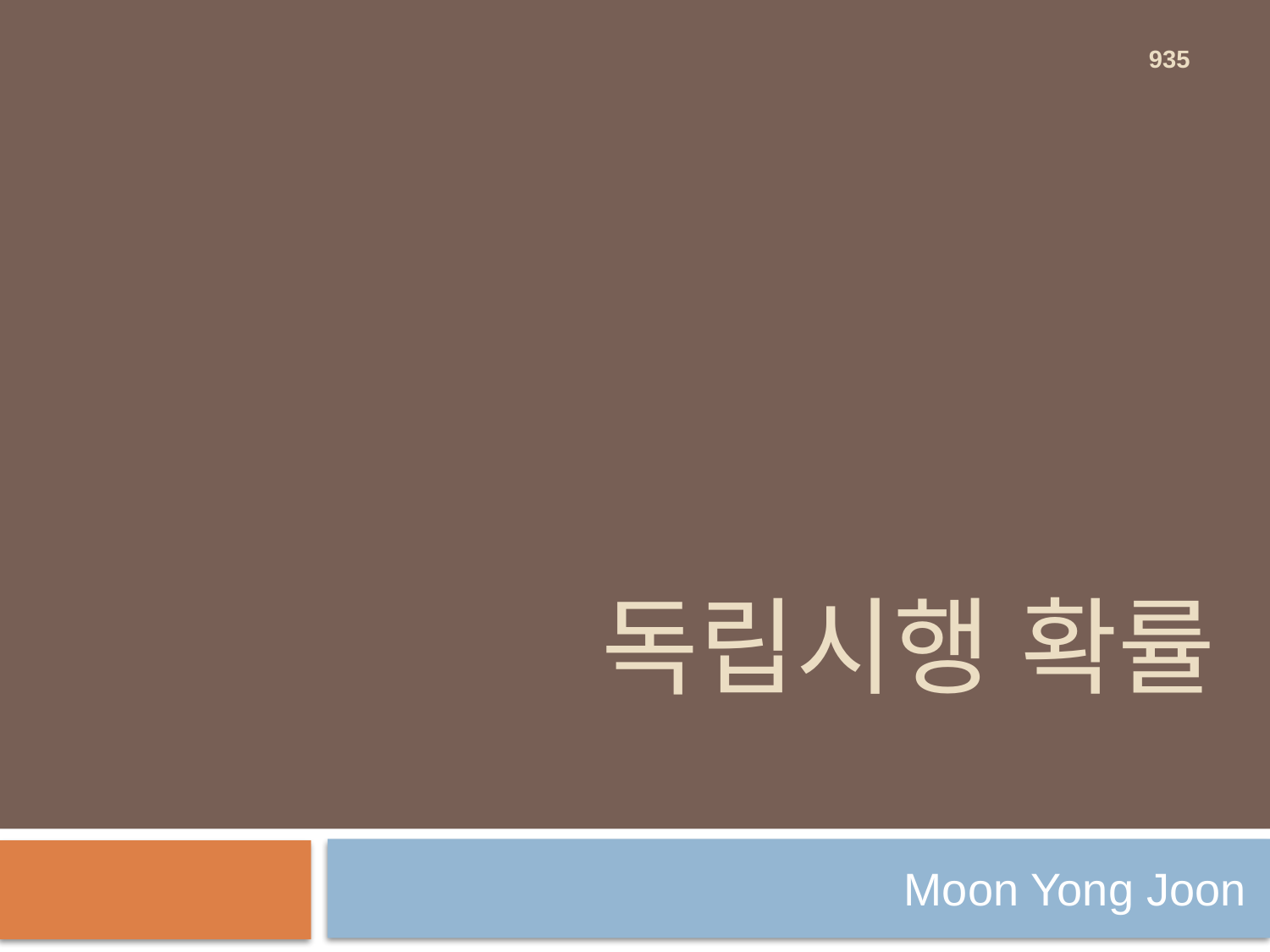

935
# 독립시행 확률
Moon Yong Joon